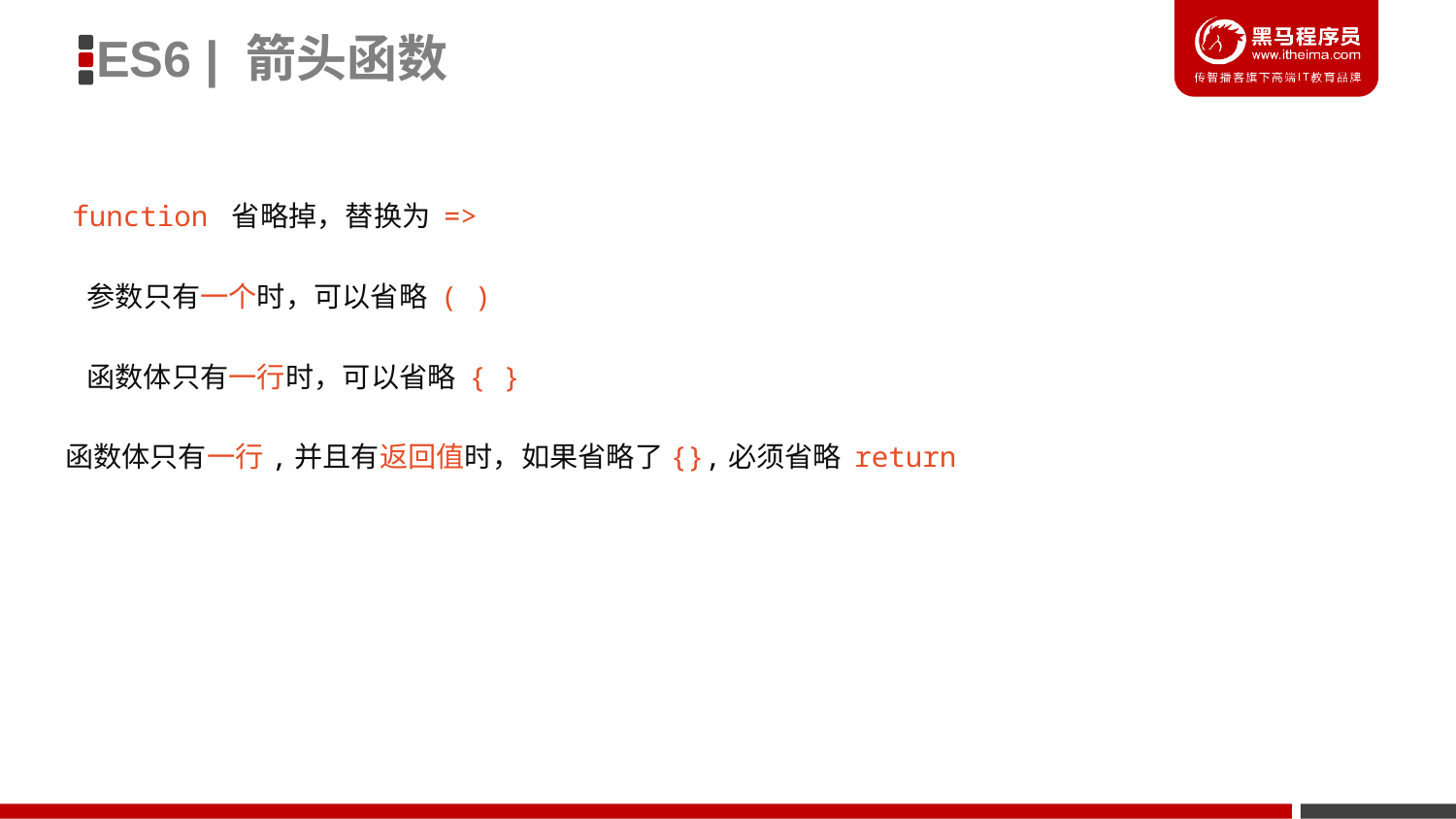

ES6 | 箭头函数
function 省略掉，替换为 =>
参数只有一个时，可以省略 ( )
函数体只有一行时，可以省略 { }
函数体只有一行,并且有返回值时，如果省略了{},必须省略 return